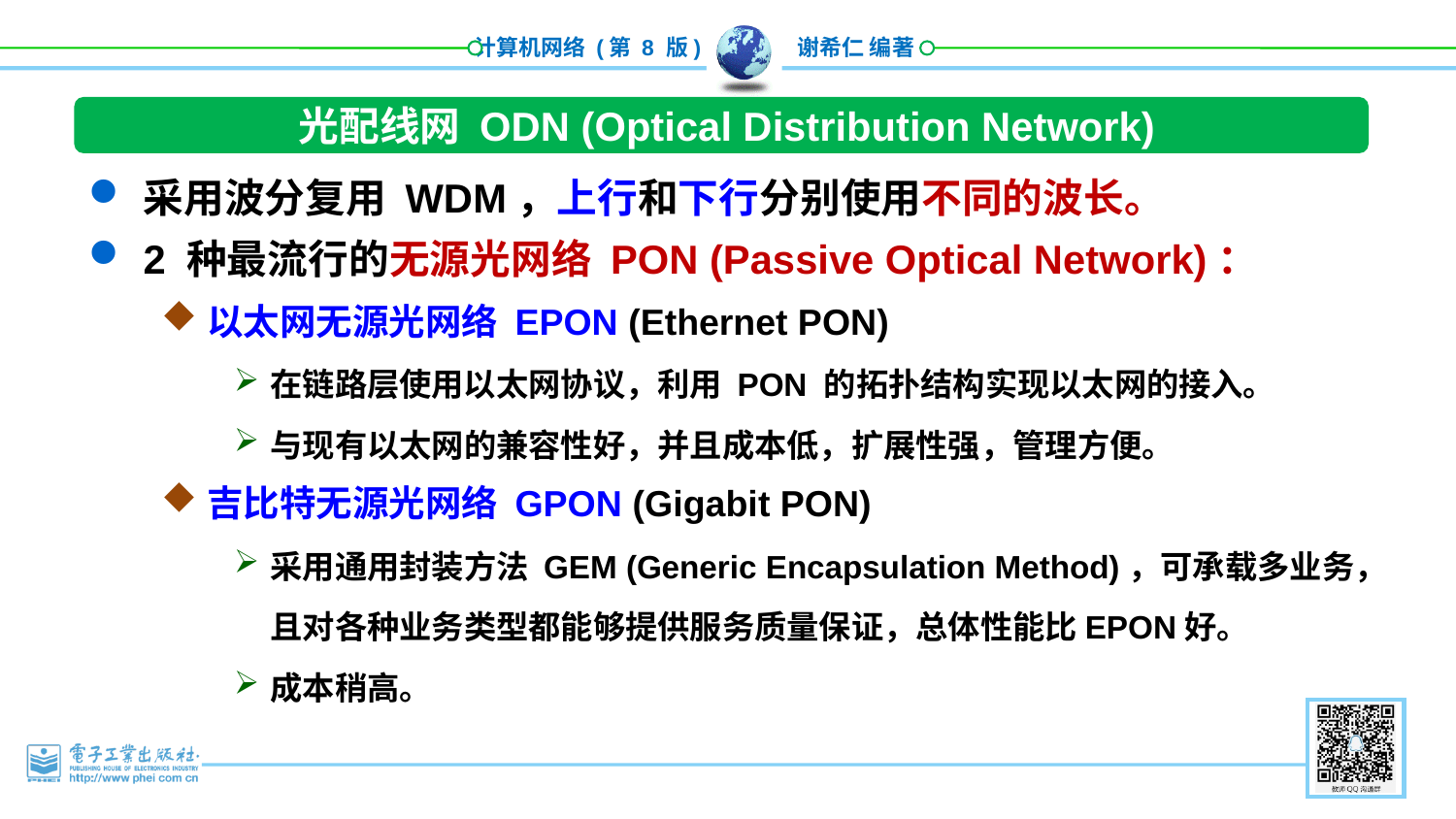

光配线网 ODN (Optical Distribution Network)
采用波分复用 WDM，上行和下行分别使用不同的波长。
2 种最流行的无源光网络 PON (Passive Optical Network)：
以太网无源光网络 EPON (Ethernet PON)
在链路层使用以太网协议，利用 PON 的拓扑结构实现以太网的接入。
与现有以太网的兼容性好，并且成本低，扩展性强，管理方便。
吉比特无源光网络 GPON (Gigabit PON)
采用通用封装方法 GEM (Generic Encapsulation Method)，可承载多业务，且对各种业务类型都能够提供服务质量保证，总体性能比EPON好。
成本稍高。